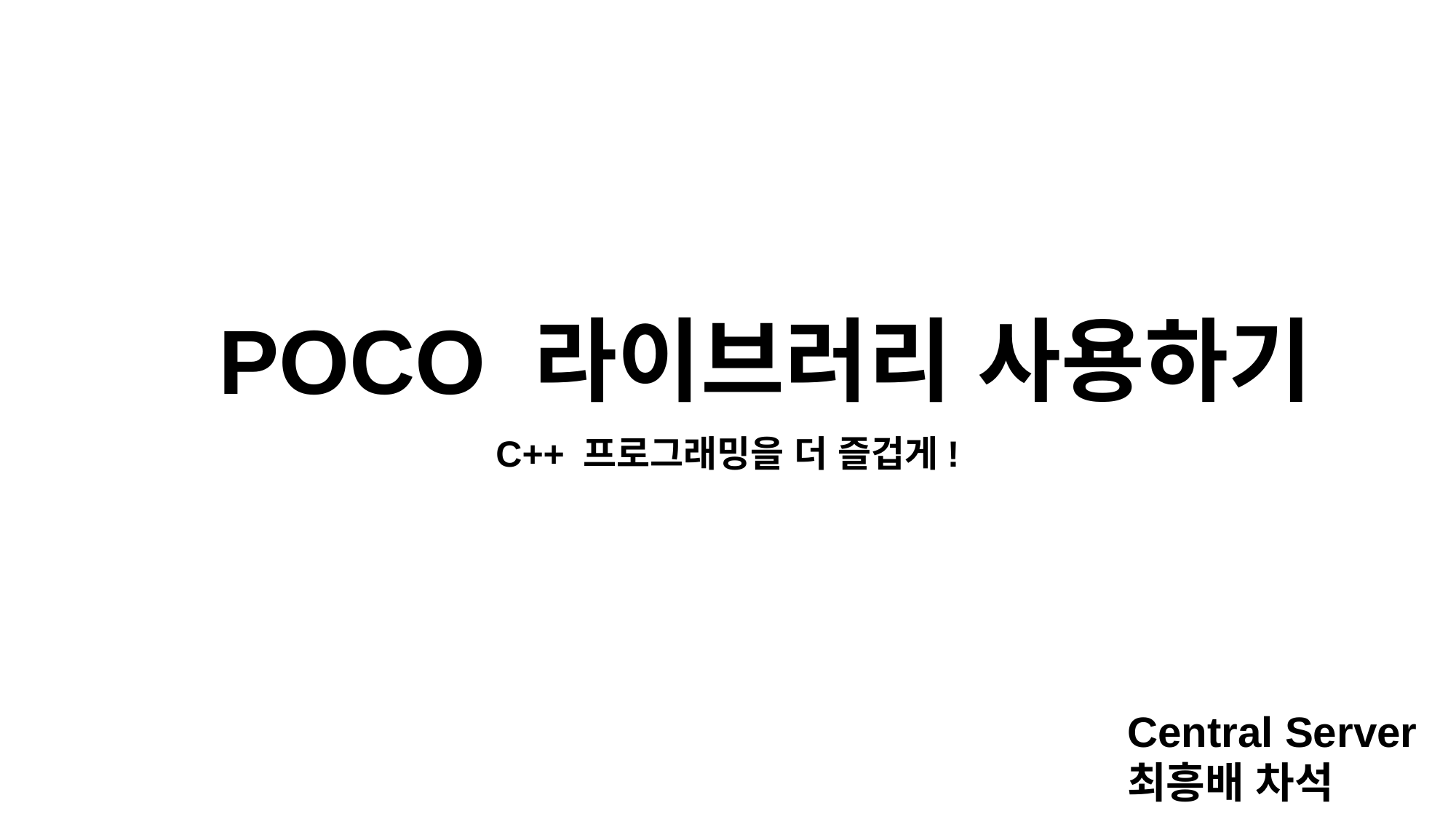

# POCO 라이브러리 사용하기
C++ 프로그래밍을 더 즐겁게!
Central Server
최흥배 차석